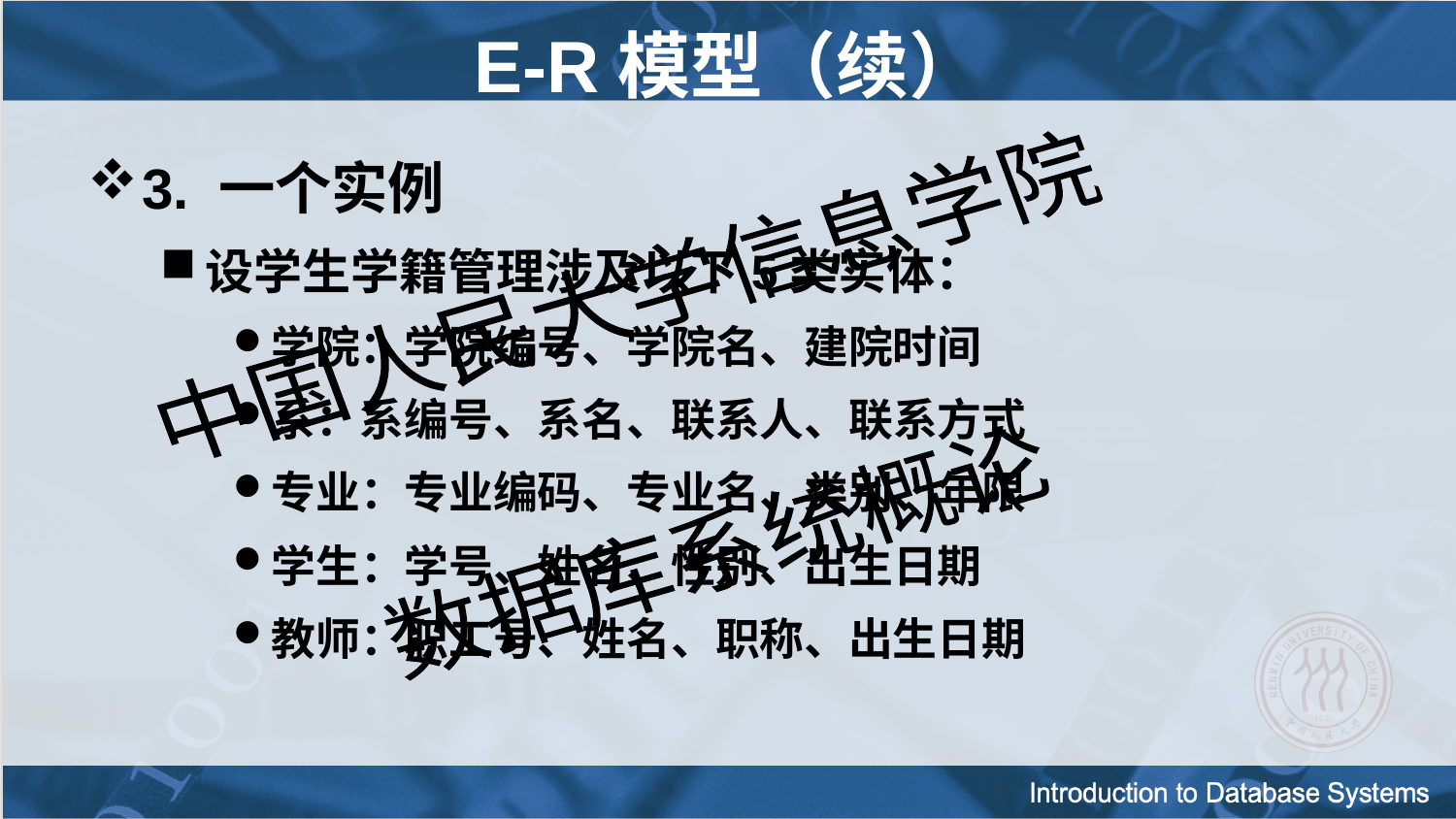

E-R模型（续）
3. 一个实例
设学生学籍管理涉及以下5类实体：
学院：学院编号、学院名、建院时间
系：系编号、系名、联系人、联系方式
专业：专业编码、专业名、类别、年限
学生：学号、姓名、性别、出生日期
教师：职工号、姓名、职称、出生日期